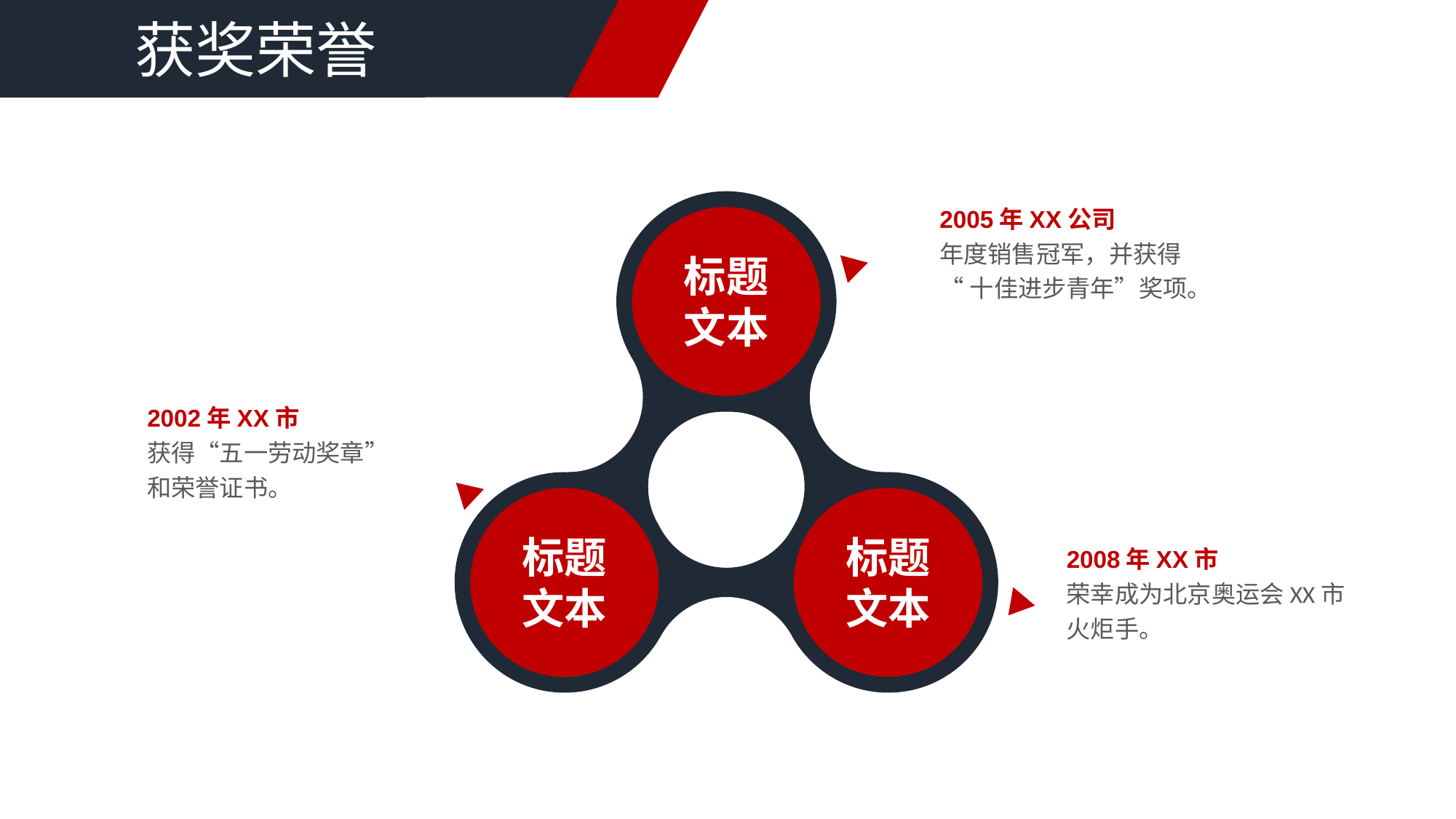

获奖荣誉

2005年XX公司
年度销售冠军，并获得
“十佳进步青年”奖项。

标题文本

2002年XX市
获得“五一劳动奖章”
和荣誉证书。

标题文本
标题文本
2008年XX市
荣幸成为北京奥运会XX市
火炬手。